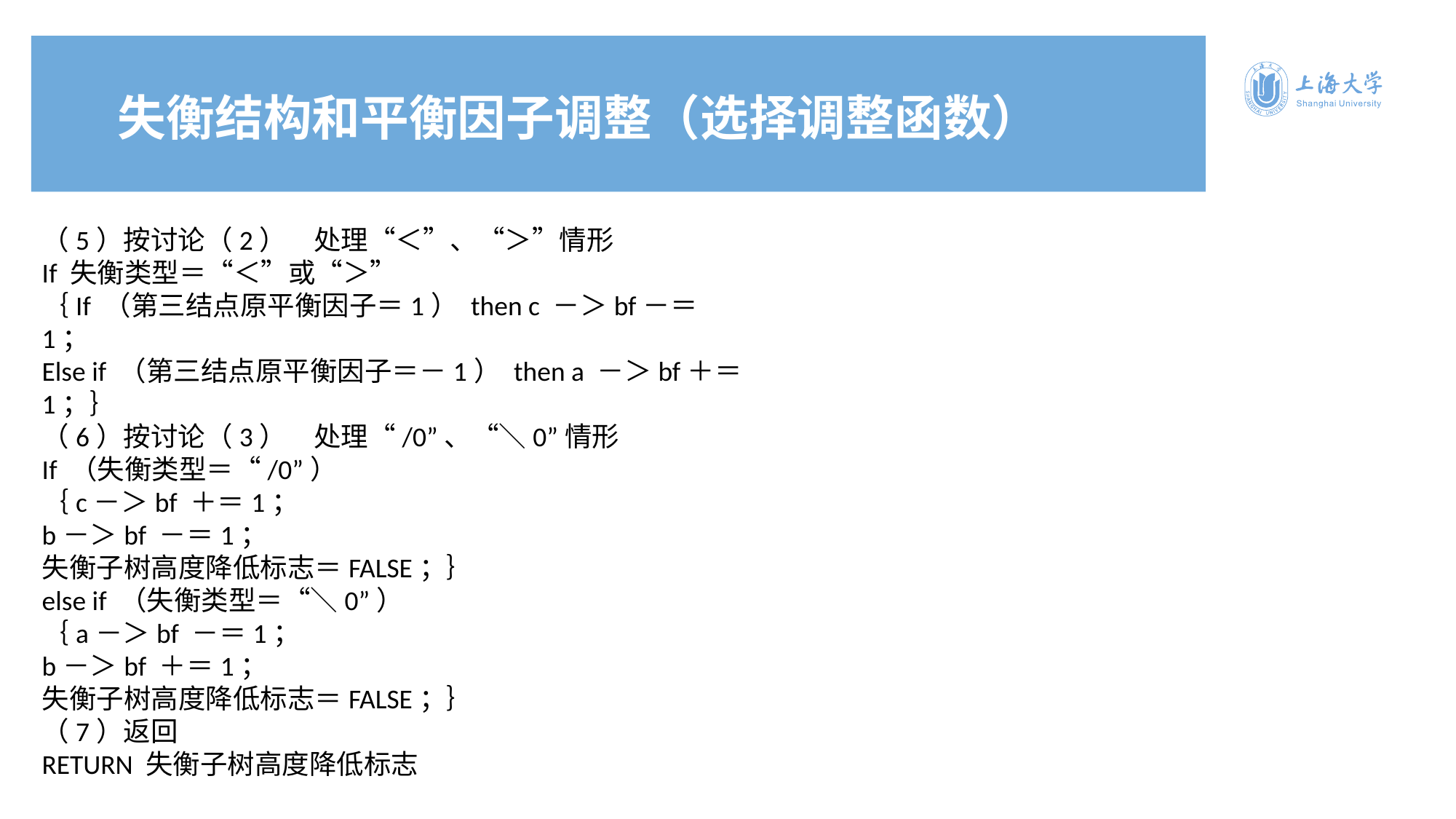

失衡结构和平衡因子调整（选择调整函数）
e7d195523061f1c0d318120d6aeaf1b6ccceb6ba3da59c0775C5DE19DDDEBC09ED96DBD9900D9848D623ECAD1D4904B78047D0015C22C8BE97228BE8B5BFF08FE7A3AE04126DA07312A96C0F69F9BAB74C46B725AFB1A708D984D37AD95344670D96AF8C99654830F8DAEB8AF963DFE993C5D0331C1EA2F2EA108BE97C097A48A3D9250F9A4B2FBB
（5）按讨论（2）处理“＜”、“＞”情形
If 失衡类型＝“＜”或“＞”
｛If （第三结点原平衡因子＝1） then c －＞bf－＝1；
Else if （第三结点原平衡因子＝－1） then a －＞bf＋＝1；｝
（6）按讨论（3）处理“/0”、“＼0”情形
If （失衡类型＝“/0”）
｛c－＞bf ＋＝1；
b－＞bf －＝1；
失衡子树高度降低标志＝FALSE；｝
else if （失衡类型＝“＼0”）
｛a－＞bf －＝1；
b－＞bf ＋＝1；
失衡子树高度降低标志＝FALSE；｝
（7）返回
RETURN 失衡子树高度降低标志